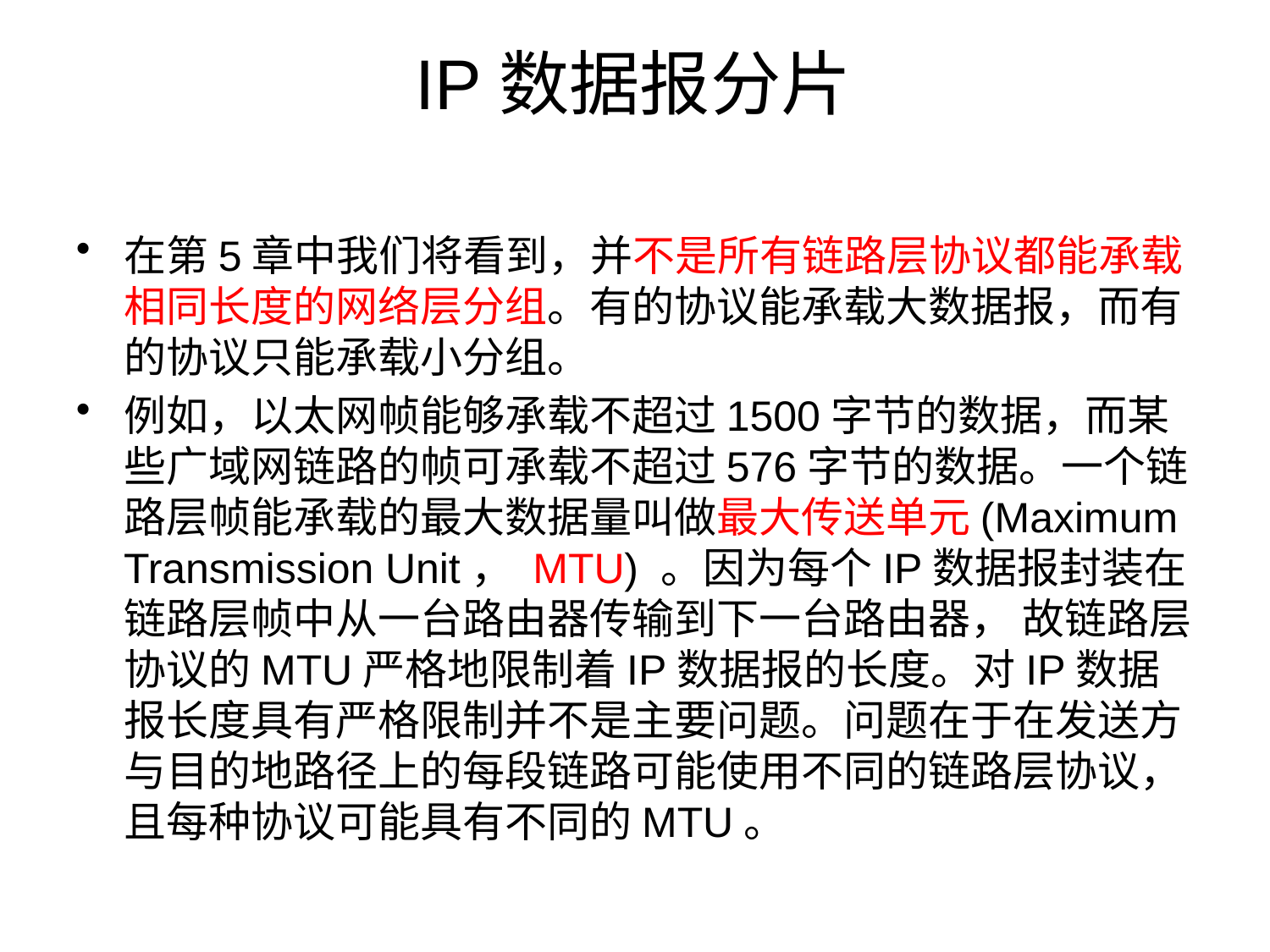

# IP数据报分片
在第5章中我们将看到，并不是所有链路层协议都能承载相同长度的网络层分组。有的协议能承载大数据报，而有的协议只能承载小分组。
例如，以太网帧能够承载不超过1500字节的数据，而某些广域网链路的帧可承载不超过576字节的数据。一个链路层帧能承载的最大数据量叫做最大传送单元(Maximum Transmission Unit， MTU) 。因为每个IP数据报封装在链路层帧中从一台路由器传输到下一台路由器， 故链路层协议的MTU严格地限制着IP数据报的长度。对IP数据报长度具有严格限制并不是主要问题。问题在于在发送方与目的地路径上的每段链路可能使用不同的链路层协议，且每种协议可能具有不同的MTU。